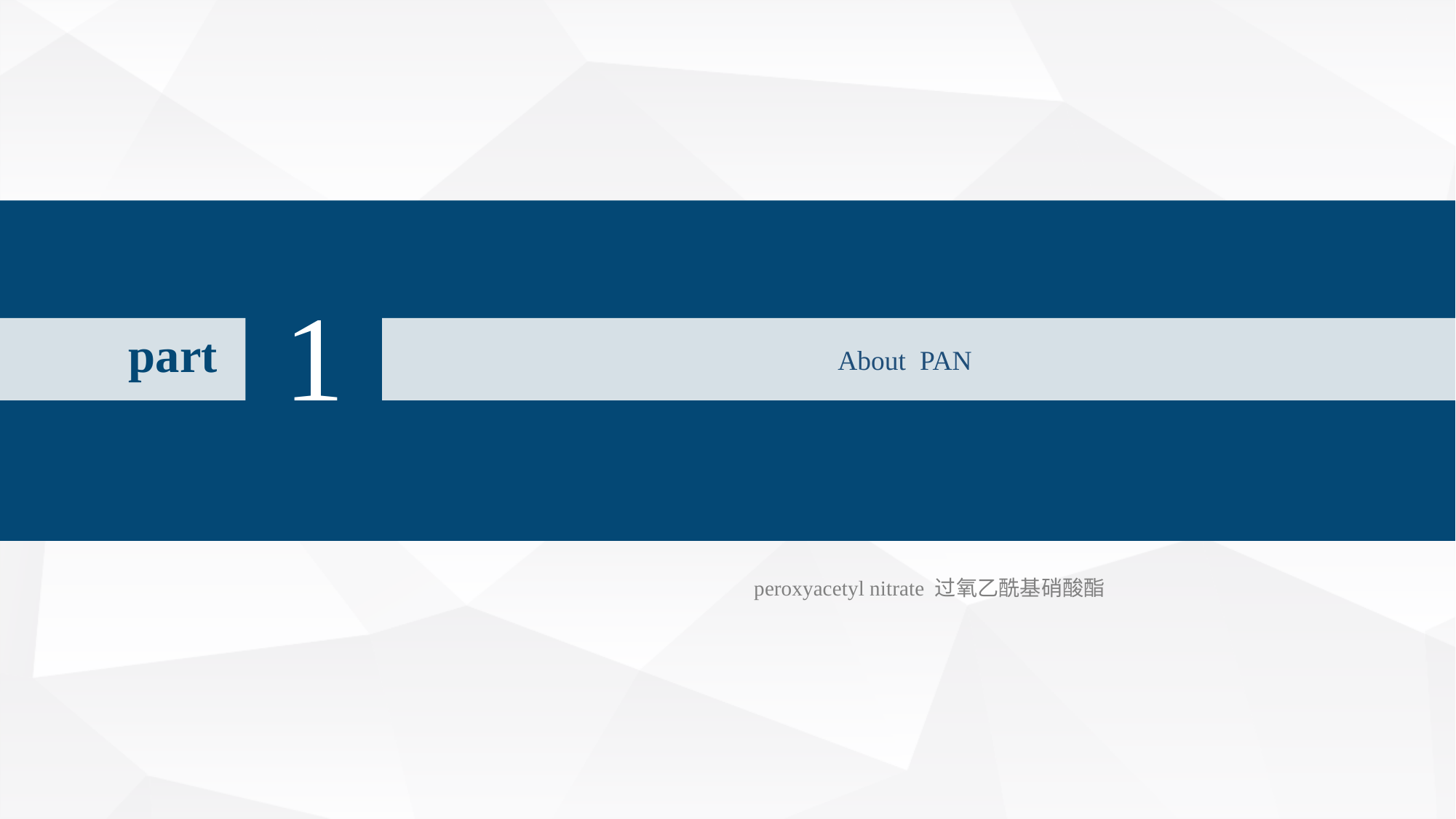

1

part
About  PAN
peroxyacetyl nitrate 过氧乙酰基硝酸酯